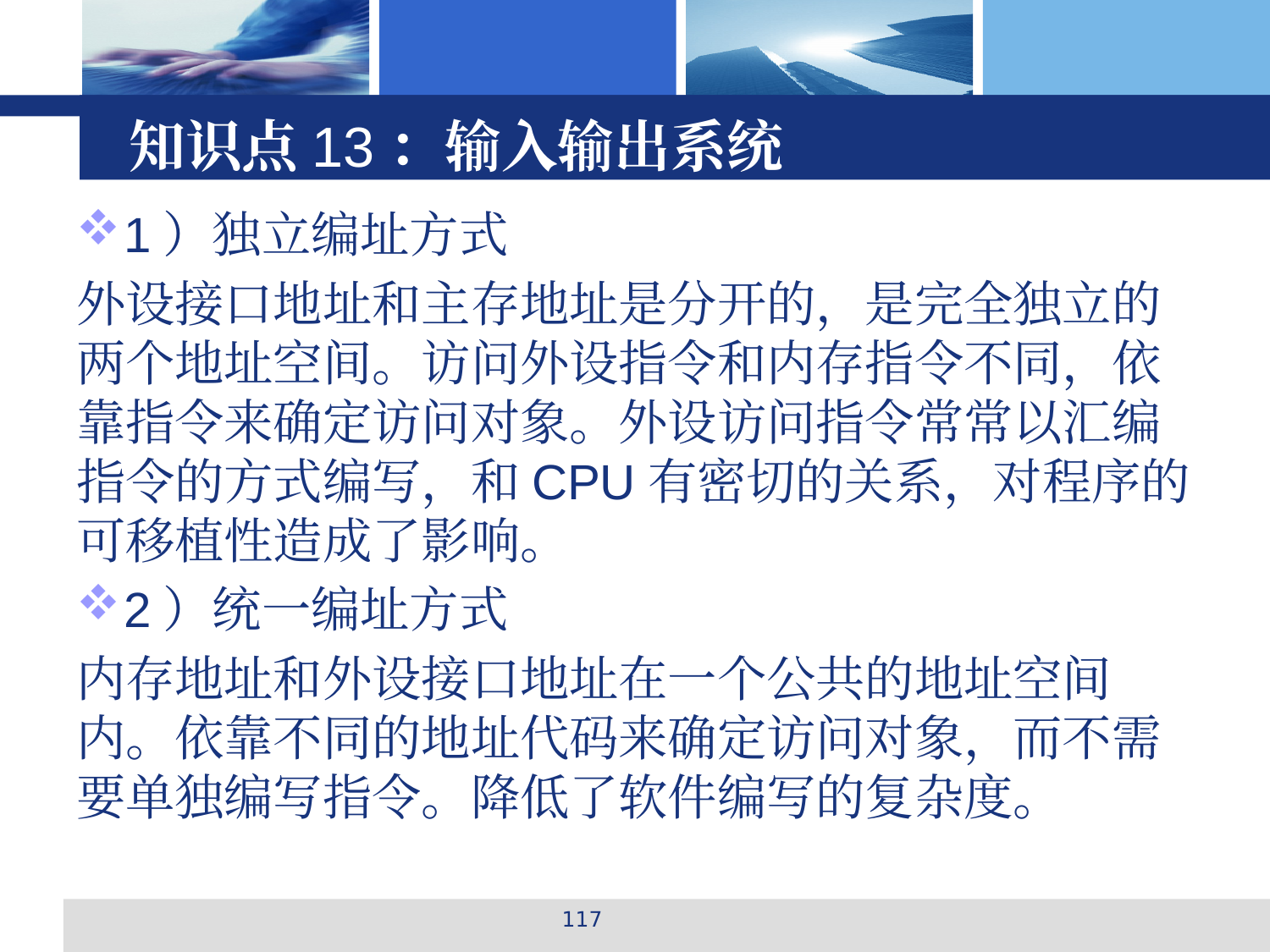

# 知识点13：输入输出系统
1）独立编址方式
外设接口地址和主存地址是分开的，是完全独立的两个地址空间。访问外设指令和内存指令不同，依靠指令来确定访问对象。外设访问指令常常以汇编指令的方式编写，和CPU有密切的关系，对程序的可移植性造成了影响。
2）统一编址方式
内存地址和外设接口地址在一个公共的地址空间内。依靠不同的地址代码来确定访问对象，而不需要单独编写指令。降低了软件编写的复杂度。

117